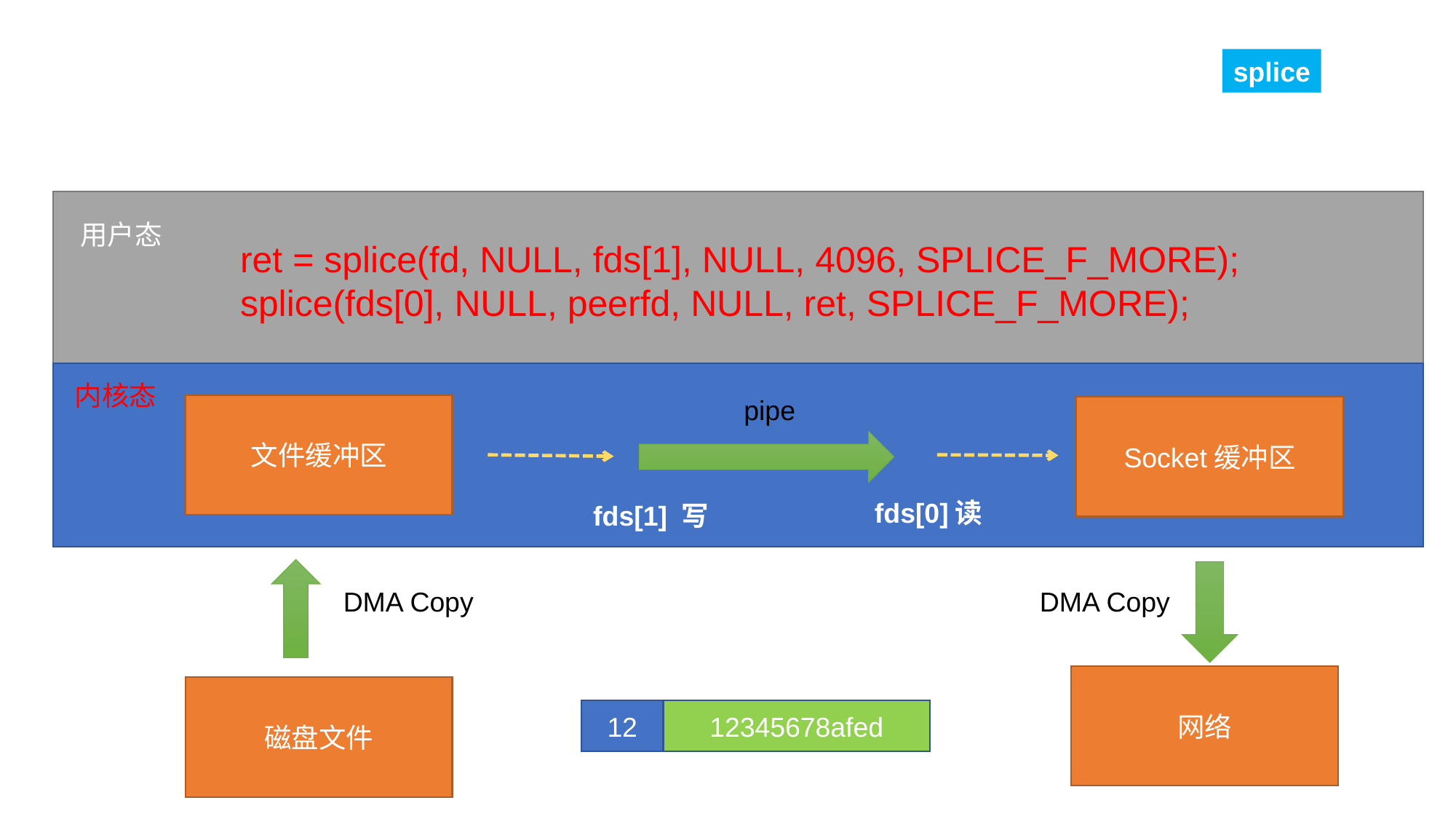

splice

用户态
ret = splice(fd, NULL, fds[1], NULL, 4096, SPLICE_F_MORE);
splice(fds[0], NULL, peerfd, NULL, ret, SPLICE_F_MORE);

内核态
pipe
文件缓冲区
Socket缓冲区

fds[0]读
fds[1] 写

DMA Copy
DMA Copy
网络
磁盘文件
12345678afed
12